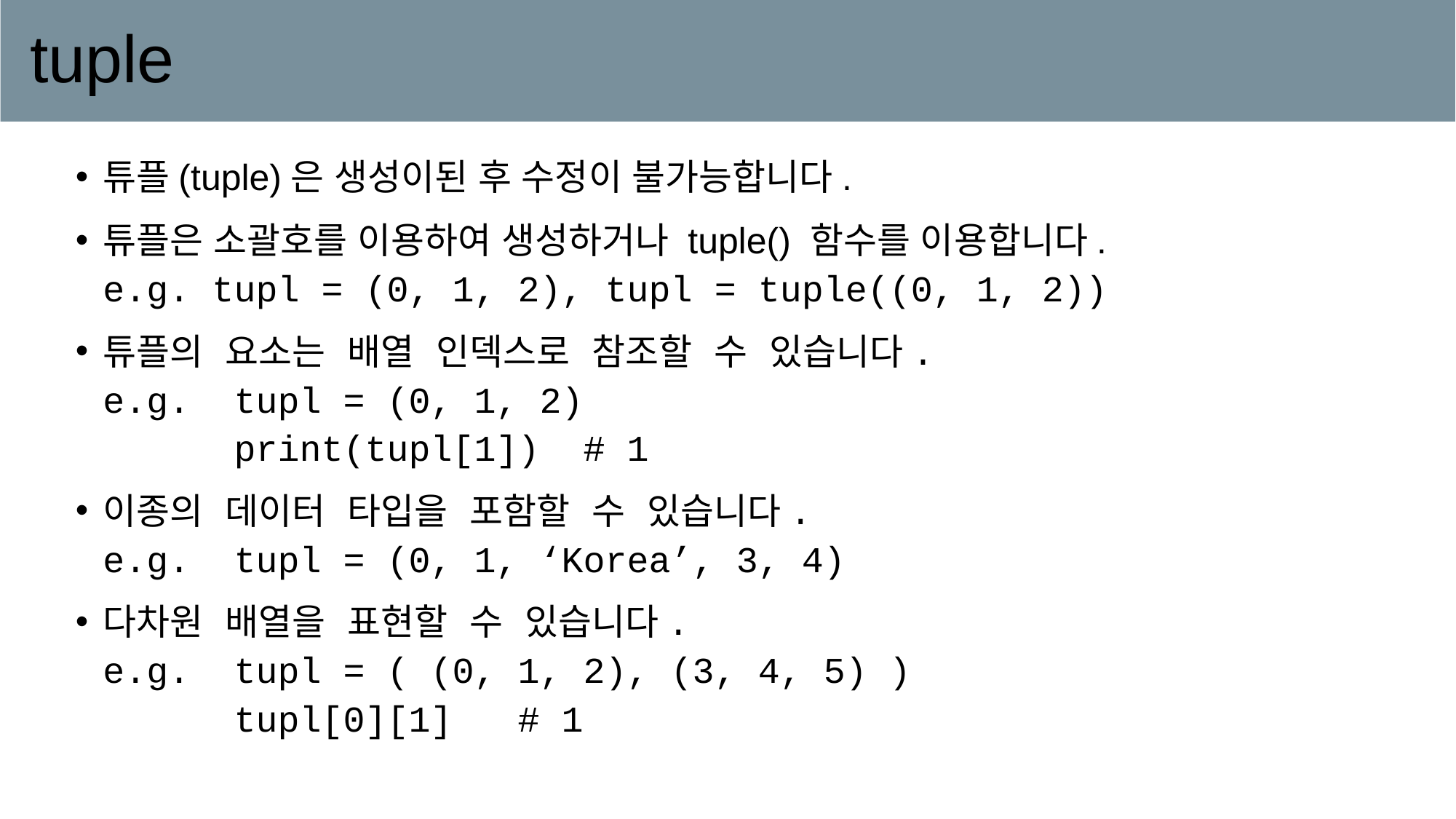

# tuple
튜플(tuple)은 생성이된 후 수정이 불가능합니다.
튜플은 소괄호를 이용하여 생성하거나 tuple() 함수를 이용합니다.
e.g. tupl = (0, 1, 2), tupl = tuple((0, 1, 2))
튜플의 요소는 배열 인덱스로 참조할 수 있습니다.
e.g.  tupl = (0, 1, 2)
      print(tupl[1])  # 1
이종의 데이터 타입을 포함할 수 있습니다.
e.g.  tupl = (0, 1, ‘Korea’, 3, 4)
다차원 배열을 표현할 수 있습니다.
e.g.  tupl = ( (0, 1, 2), (3, 4, 5) )
      tupl[0][1]   # 1